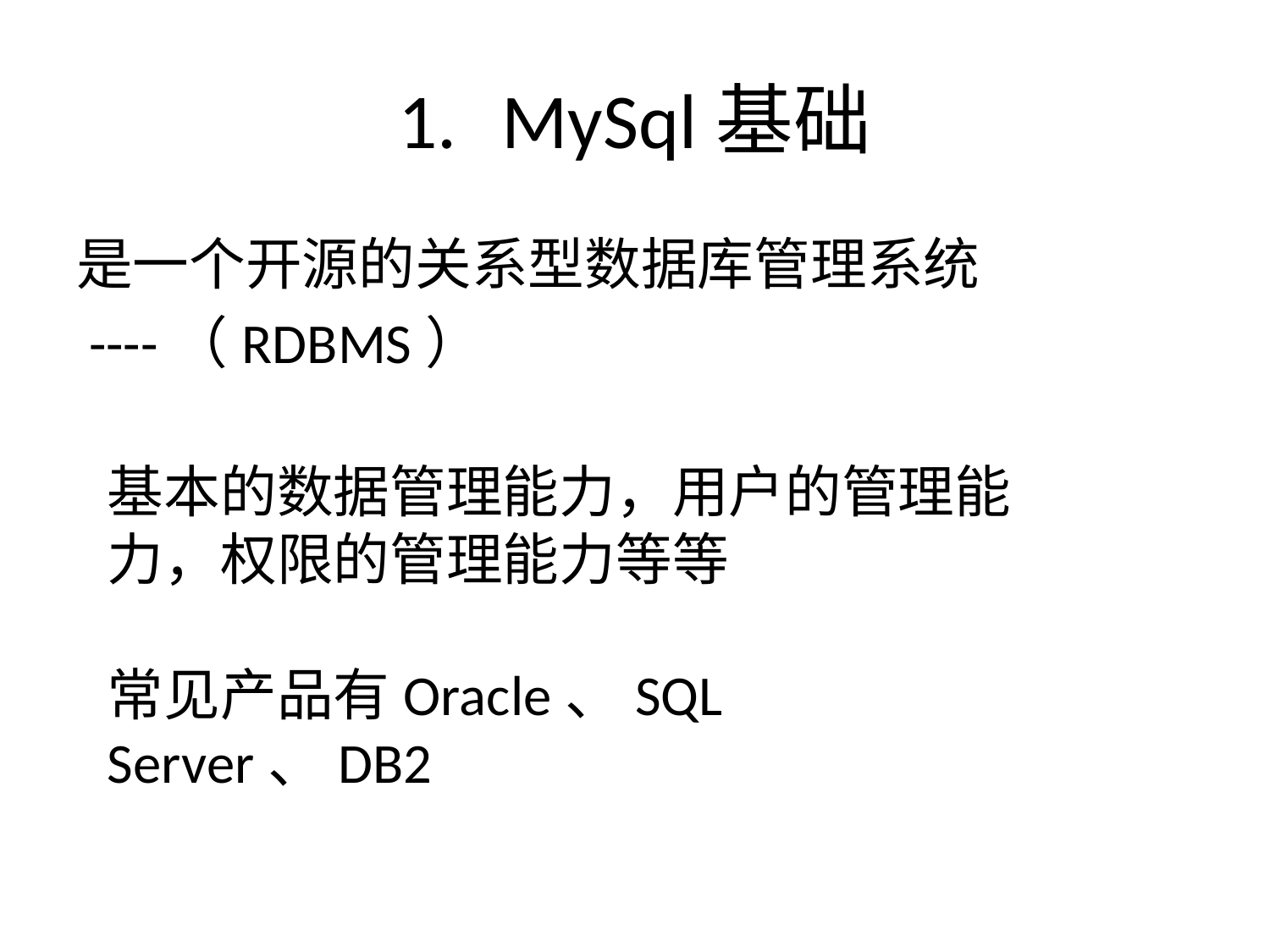

# MySql基础
是一个开源的关系型数据库管理系统
 ----（RDBMS）
基本的数据管理能力，用户的管理能力，权限的管理能力等等

常见产品有Oracle、SQL Server、DB2